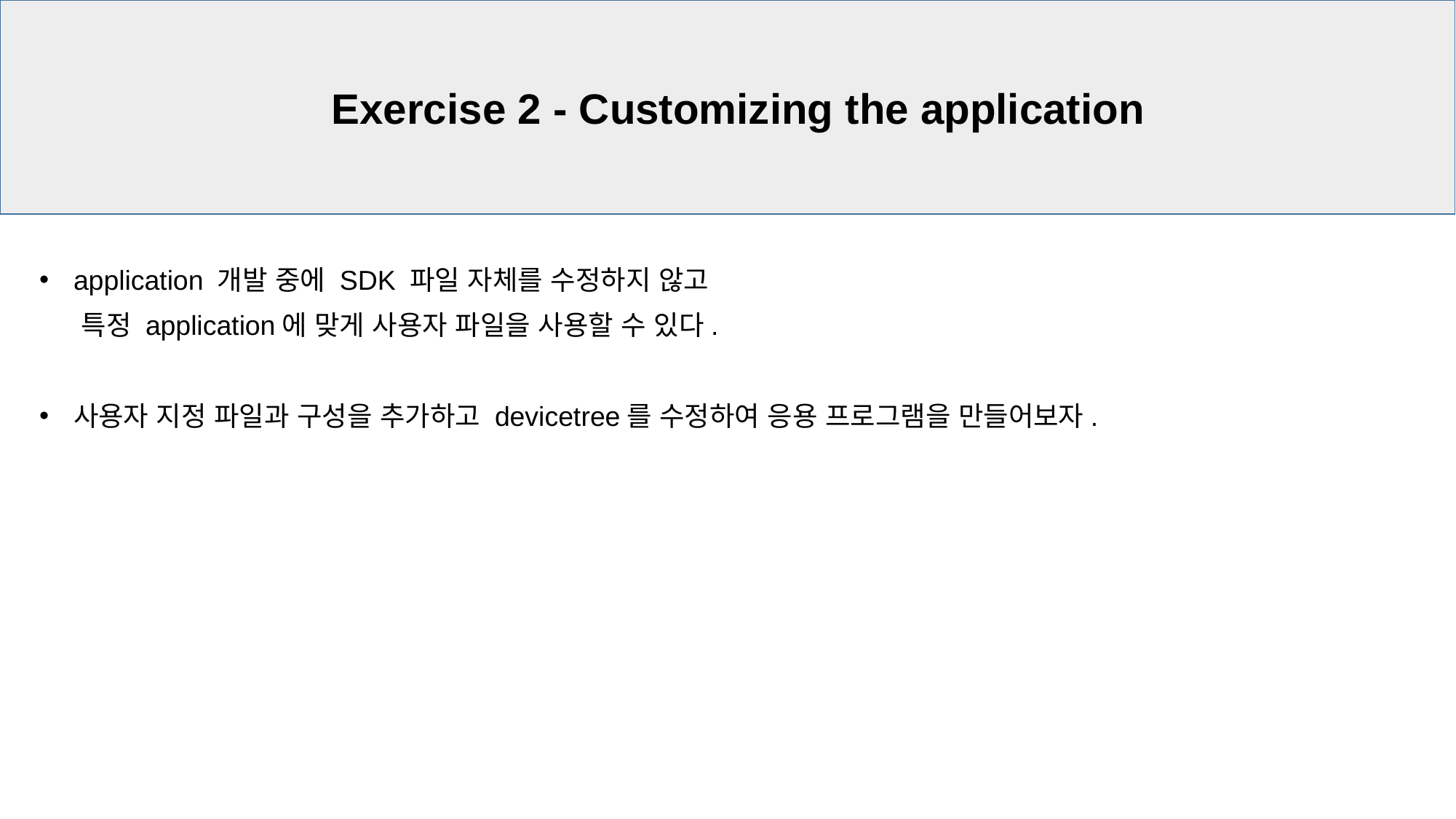

Exercise 2 - Customizing the application
application 개발 중에 SDK 파일 자체를 수정하지 않고
 특정 application에 맞게 사용자 파일을 사용할 수 있다.

사용자 지정 파일과 구성을 추가하고 devicetree를 수정하여 응용 프로그램을 만들어보자.